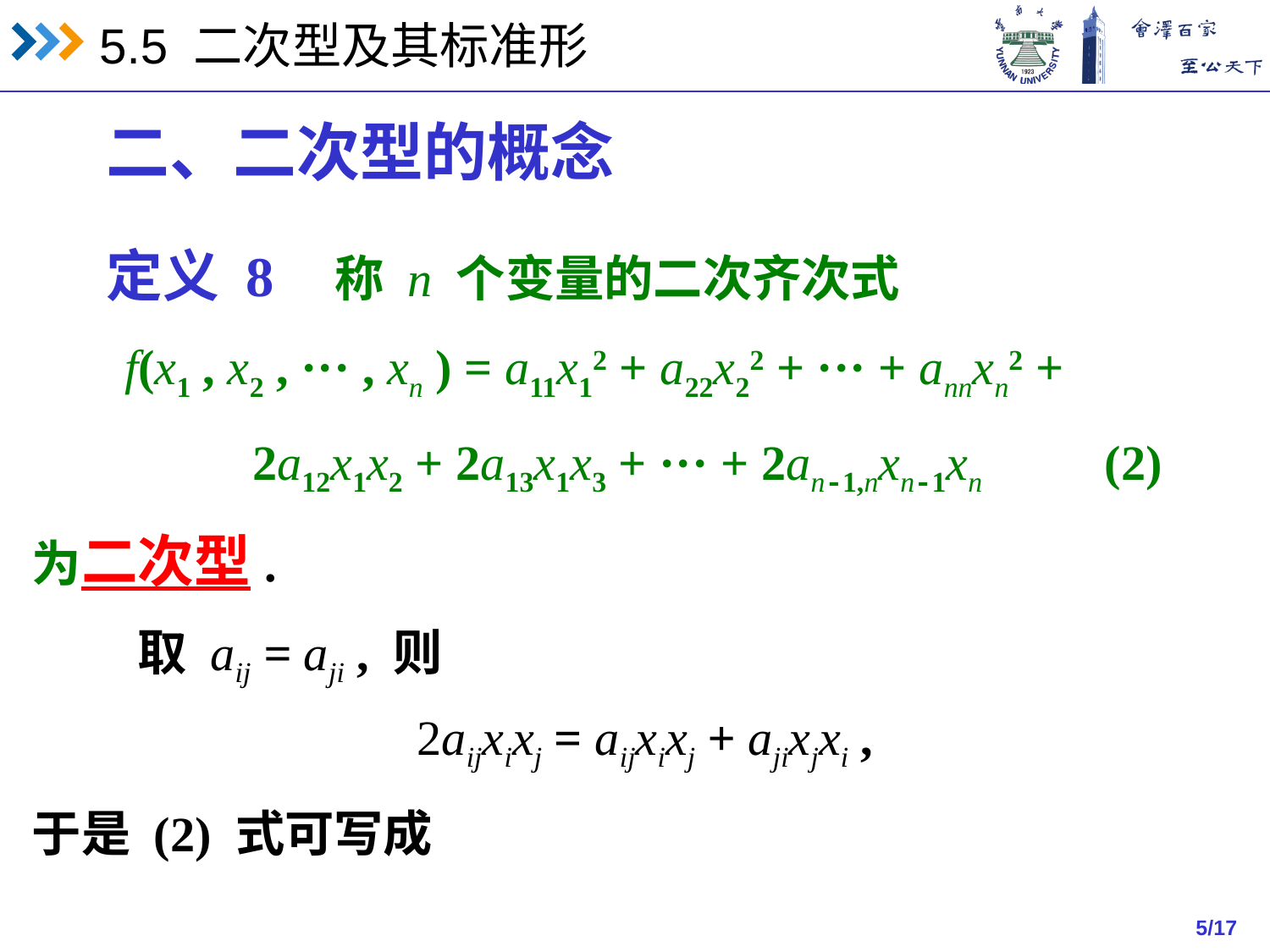

二、二次型的概念
定义 8    称 n 个变量的二次齐次式
f(x1 , x2 , ··· , xn ) = a11x12 + a22x22 + ··· + annxn2 +
2a12x1x2 + 2a13x1x3 + ··· + 2an-1,nxn-1xn                 (2)
为二次型.
取 aij = aji , 则
2aijxixj = aijxixj + ajixjxi ,
于是 (2) 式可写成